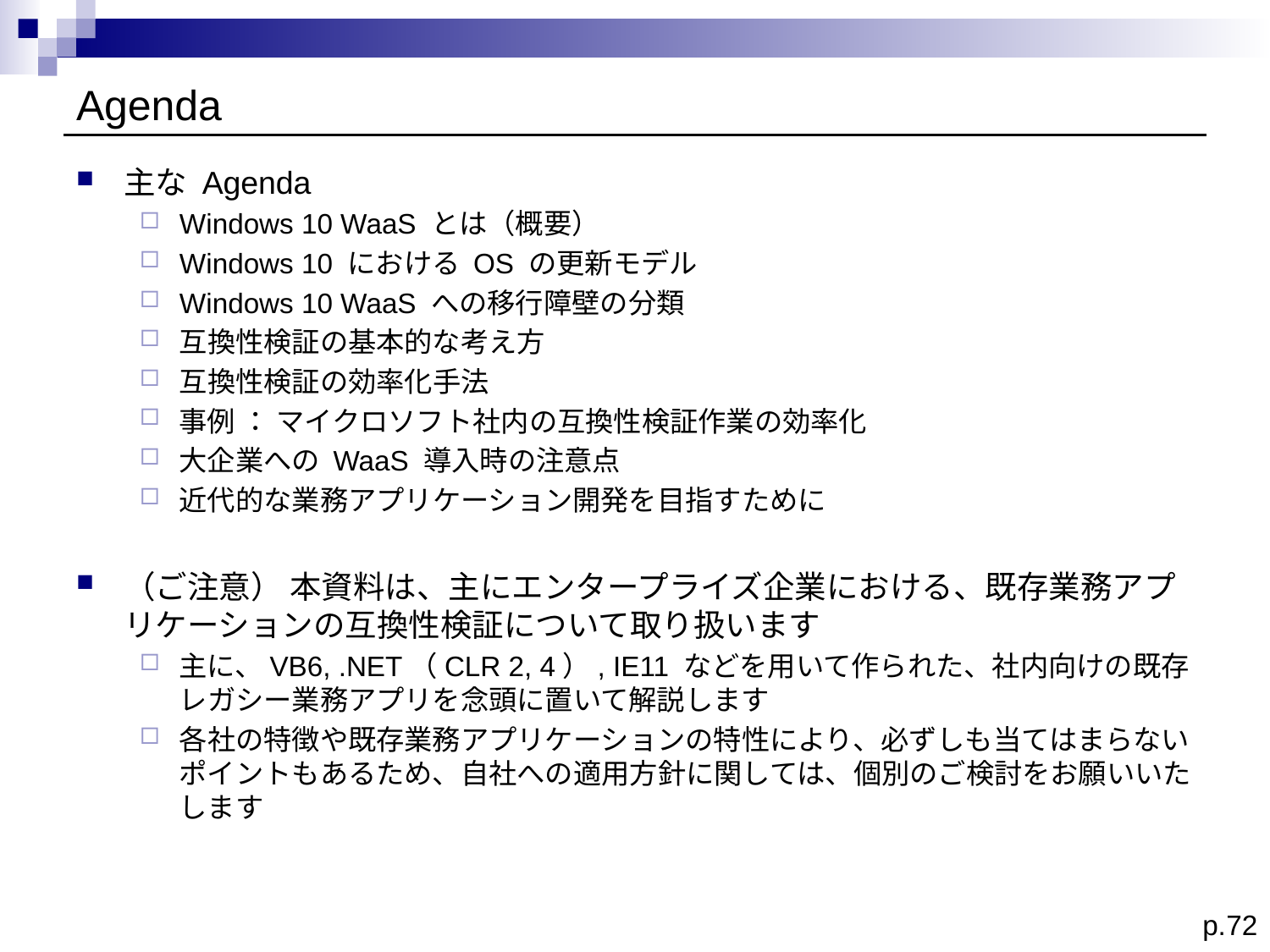

# Agenda
主な Agenda
Windows 10 WaaS とは（概要）
Windows 10 における OS の更新モデル
Windows 10 WaaS への移行障壁の分類
互換性検証の基本的な考え方
互換性検証の効率化手法
事例 ： マイクロソフト社内の互換性検証作業の効率化
大企業への WaaS 導入時の注意点
近代的な業務アプリケーション開発を目指すために

（ご注意） 本資料は、主にエンタープライズ企業における、既存業務アプリケーションの互換性検証について取り扱います
主に、VB6, .NET（CLR 2, 4）, IE11 などを用いて作られた、社内向けの既存レガシー業務アプリを念頭に置いて解説します
各社の特徴や既存業務アプリケーションの特性により、必ずしも当てはまらないポイントもあるため、自社への適用方針に関しては、個別のご検討をお願いいたします